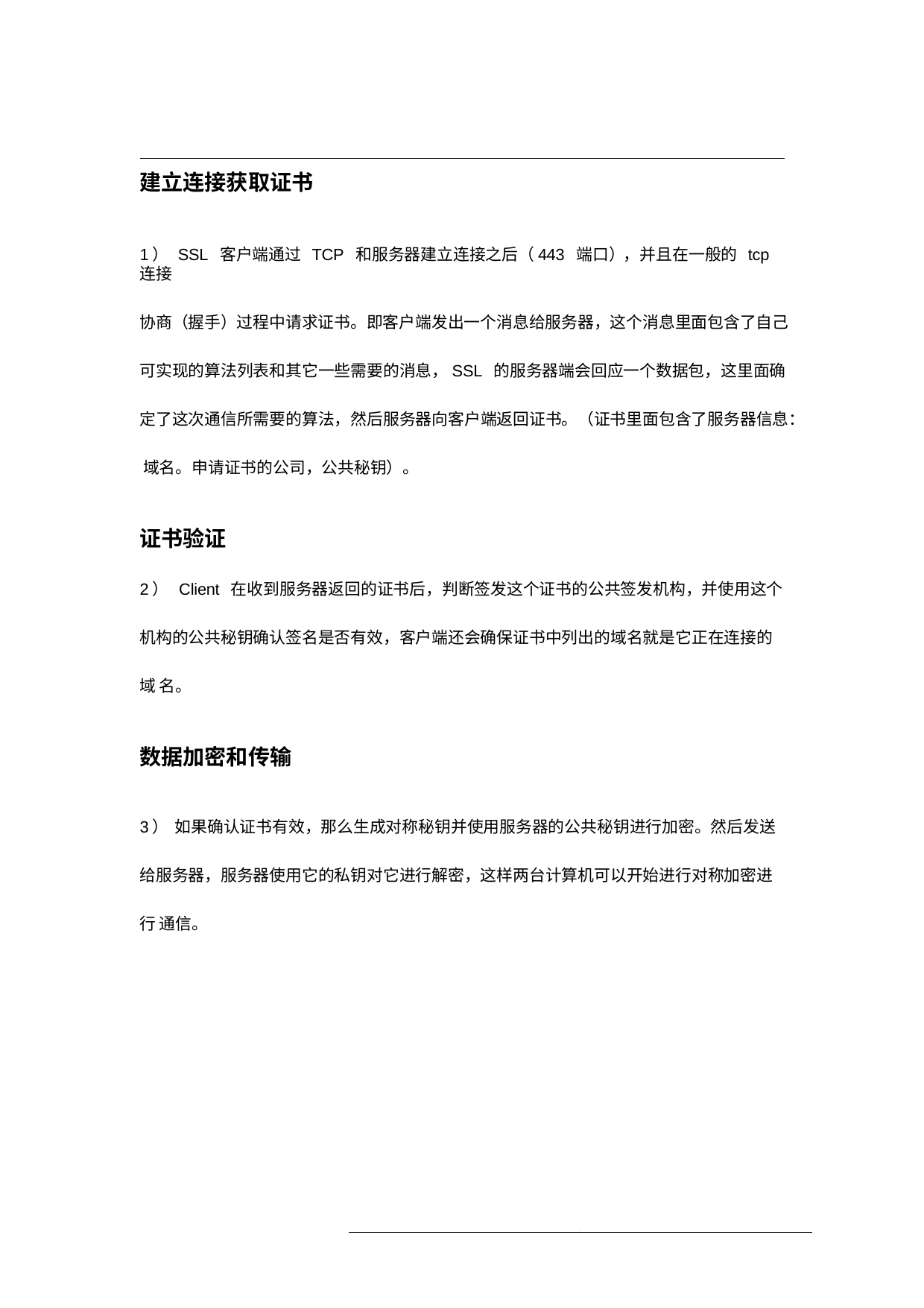

建立连接获取证书
1） SSL 客户端通过 TCP 和服务器建立连接之后（443 端口），并且在一般的 tcp 连接
协商（握手）过程中请求证书。即客户端发出一个消息给服务器，这个消息里面包含了自己 可实现的算法列表和其它一些需要的消息，SSL 的服务器端会回应一个数据包，这里面确 定了这次通信所需要的算法，然后服务器向客户端返回证书。（证书里面包含了服务器信息： 域名。申请证书的公司，公共秘钥）。

证书验证
2） Client 在收到服务器返回的证书后，判断签发这个证书的公共签发机构，并使用这个
机构的公共秘钥确认签名是否有效，客户端还会确保证书中列出的域名就是它正在连接的域 名。

数据加密和传输
3） 如果确认证书有效，那么生成对称秘钥并使用服务器的公共秘钥进行加密。然后发送
给服务器，服务器使用它的私钥对它进行解密，这样两台计算机可以开始进行对称加密进行 通信。